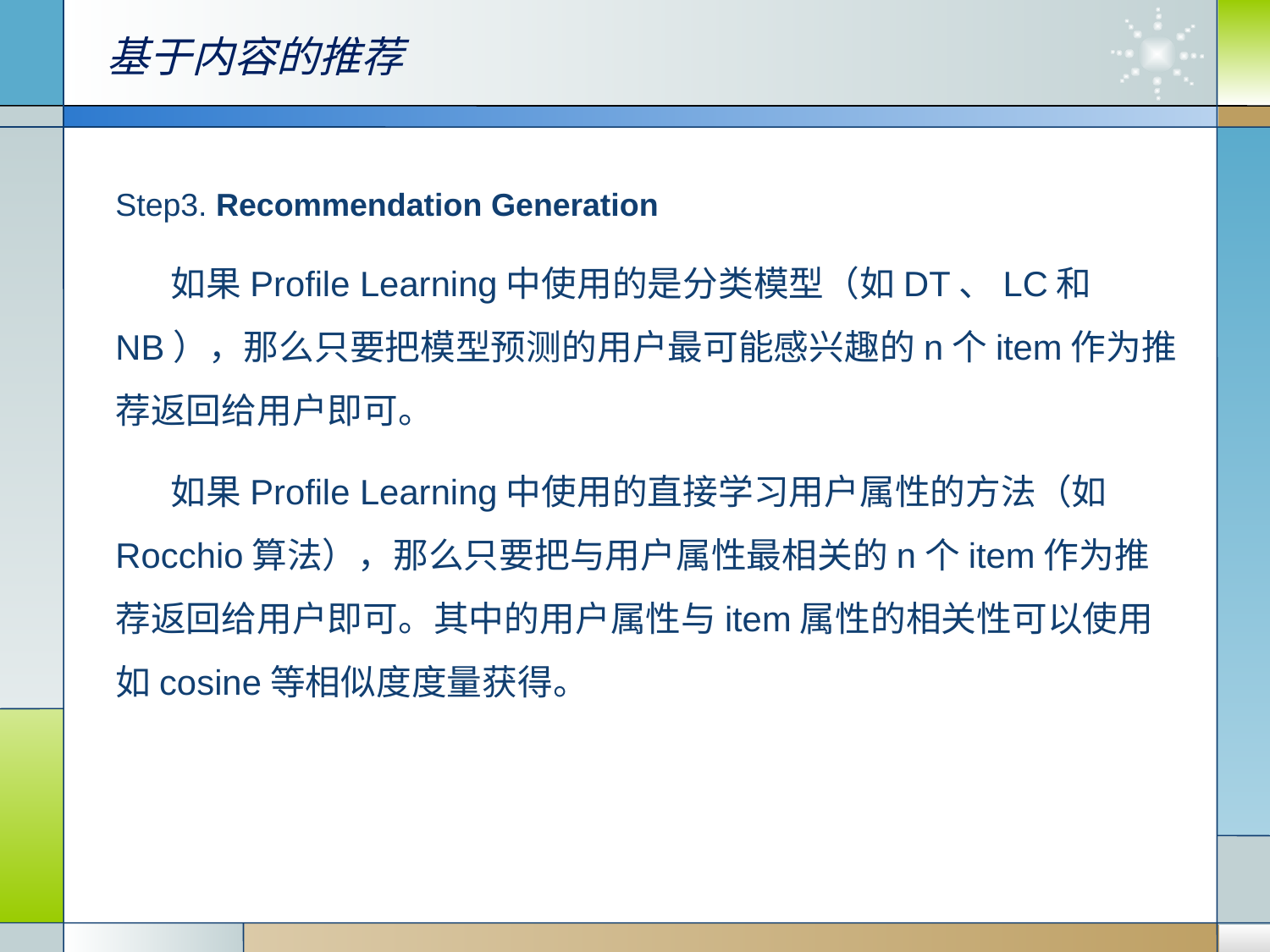

基于内容的推荐
Step3. Recommendation Generation
      如果Profile Learning中使用的是分类模型（如DT、LC和NB），那么只要把模型预测的用户最可能感兴趣的n个item作为推荐返回给用户即可。
      如果Profile Learning中使用的直接学习用户属性的方法（如Rocchio算法），那么只要把与用户属性最相关的n个item作为推荐返回给用户即可。其中的用户属性与item属性的相关性可以使用如cosine等相似度度量获得。